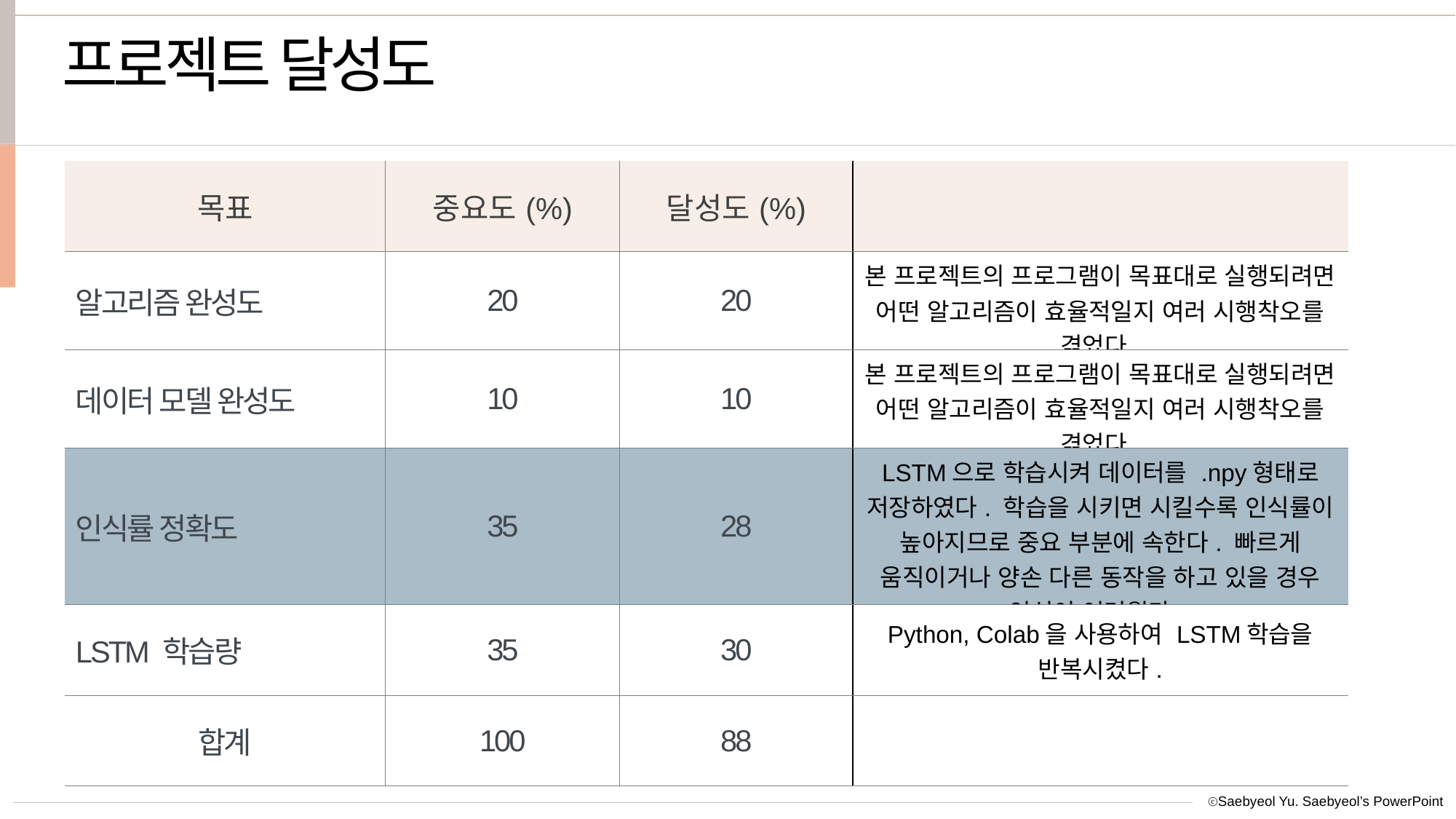

프로젝트 달성도
| 목표 | 중요도(%) | 달성도(%) |  |
| --- | --- | --- | --- |
| 알고리즘 완성도 | 20 | 20 | 본 프로젝트의 프로그램이 목표대로 실행되려면 어떤 알고리즘이 효율적일지 여러 시행착오를 겪었다. |
| 데이터 모델 완성도 | 10 | 10 | 본 프로젝트의 프로그램이 목표대로 실행되려면 어떤 알고리즘이 효율적일지 여러 시행착오를 겪었다. |
| 인식률 정확도 | 35 | 28 | LSTM으로 학습시켜 데이터를 .npy형태로 저장하였다. 학습을 시키면 시킬수록 인식률이 높아지므로 중요 부분에 속한다. 빠르게 움직이거나 양손 다른 동작을 하고 있을 경우 인식이 어려웠다. |
| LSTM 학습량 | 35 | 30 | Python, Colab을 사용하여 LSTM학습을 반복시켰다. |
| 합계 | 100 | 88 |  |